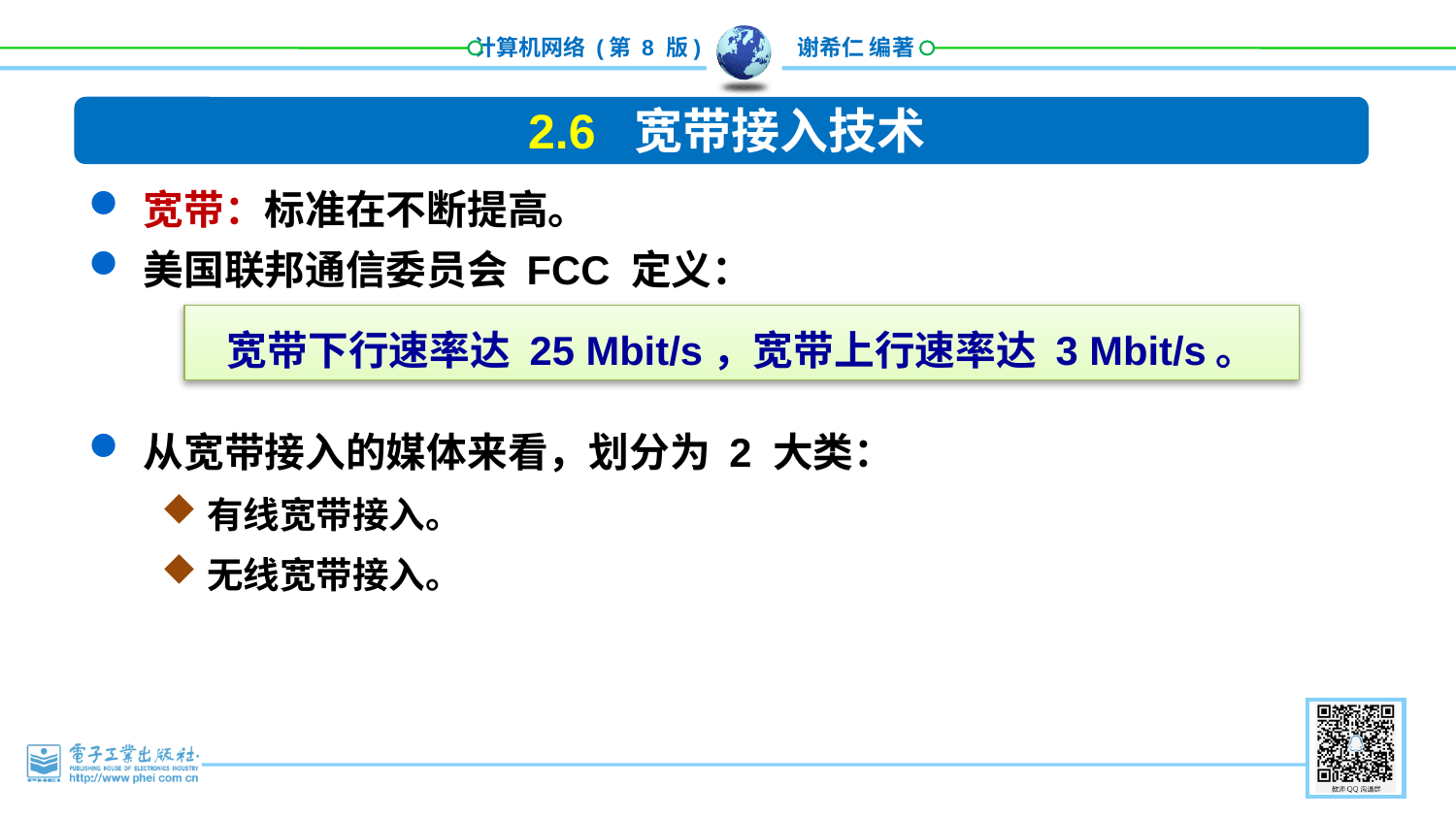

2.6  宽带接入技术
宽带：标准在不断提高。
美国联邦通信委员会 FCC 定义：

从宽带接入的媒体来看，划分为 2 大类：
有线宽带接入。
无线宽带接入。

宽带下行速率达 25 Mbit/s，宽带上行速率达 3 Mbit/s。